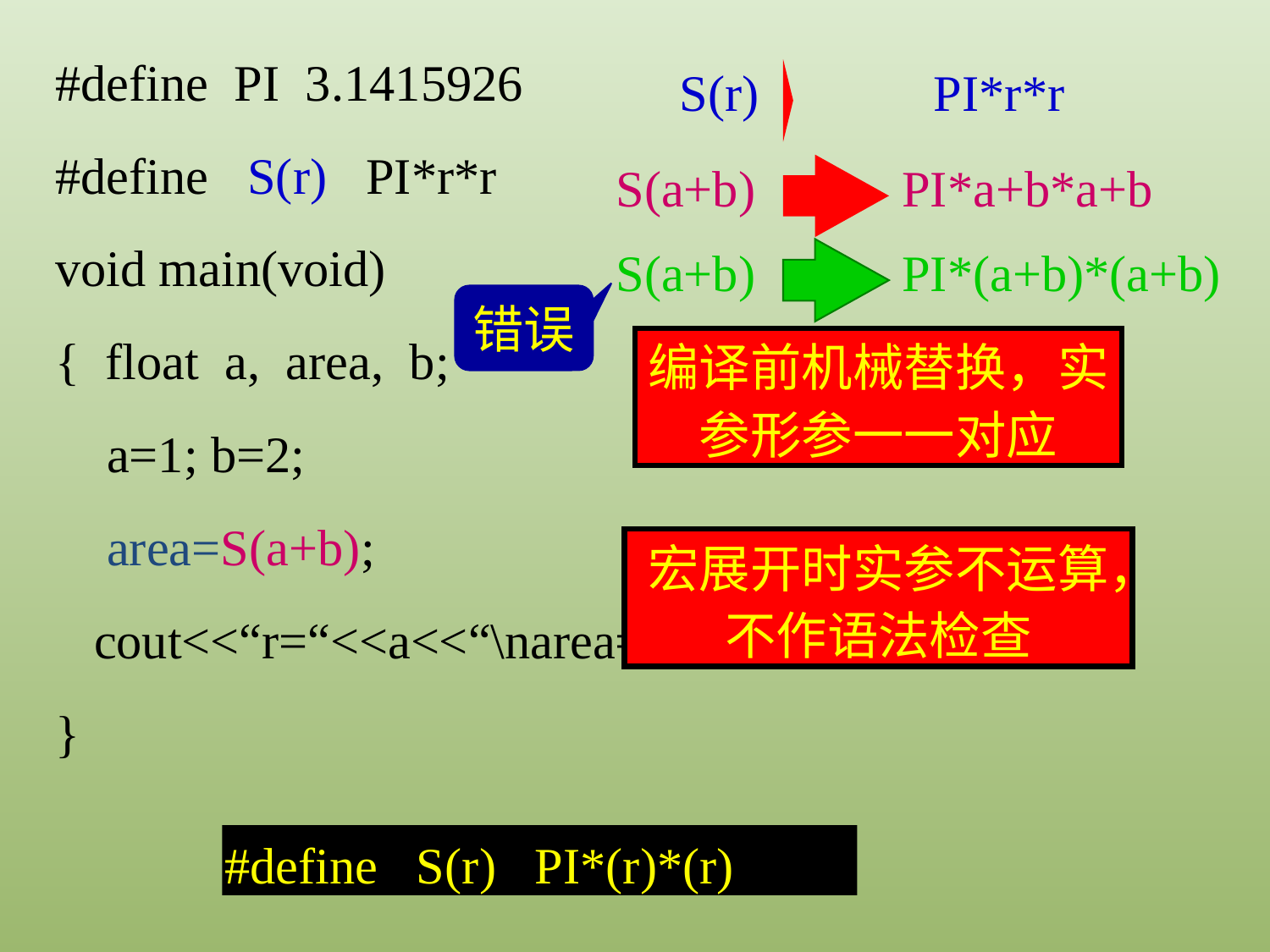

#define  PI  3.1415926
#define   S(r)   PI*r*r
void main(void)
{  float  a,  area,  b;
    a=1; b=2;
    area=S(a+b);
   cout<<“r=“<<a<<“\narea=”<<area<<endl;
}
S(r)
PI*r*r

S(a+b)
PI*a+b*a+b

S(a+b)
PI*(a+b)*(a+b)

错误
编译前机械替换，实参形参一一对应
宏展开时实参不运算，不作语法检查
#define   S(r)   PI*(r)*(r)
266